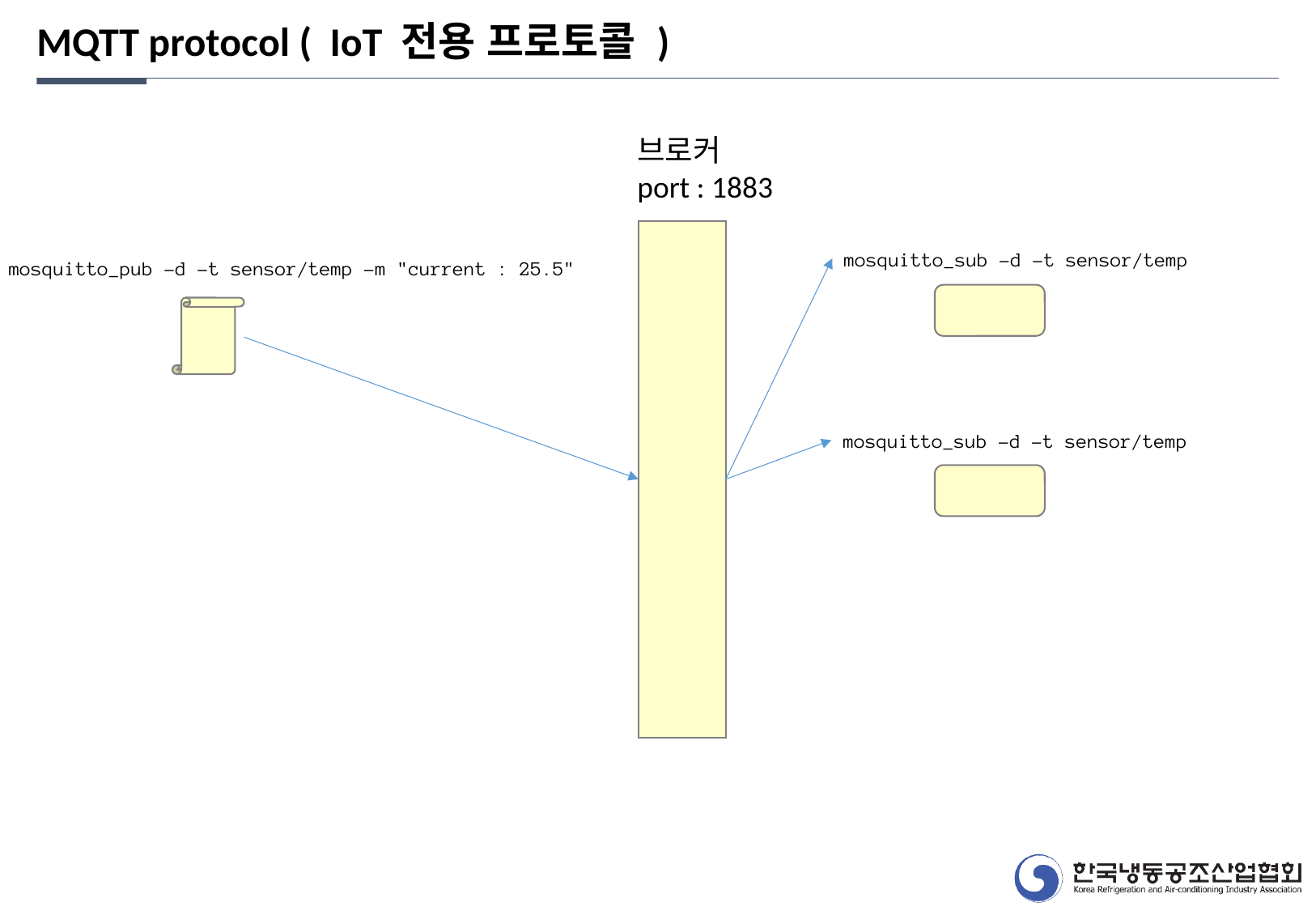

MQTT protocol (  IoT 전용 프로토콜 )

브로커
port : 1883

mosquitto_sub -d -t sensor/temp
mosquitto_pub -d -t sensor/temp -m "current : 25.5"

mosquitto_sub -d -t sensor/temp